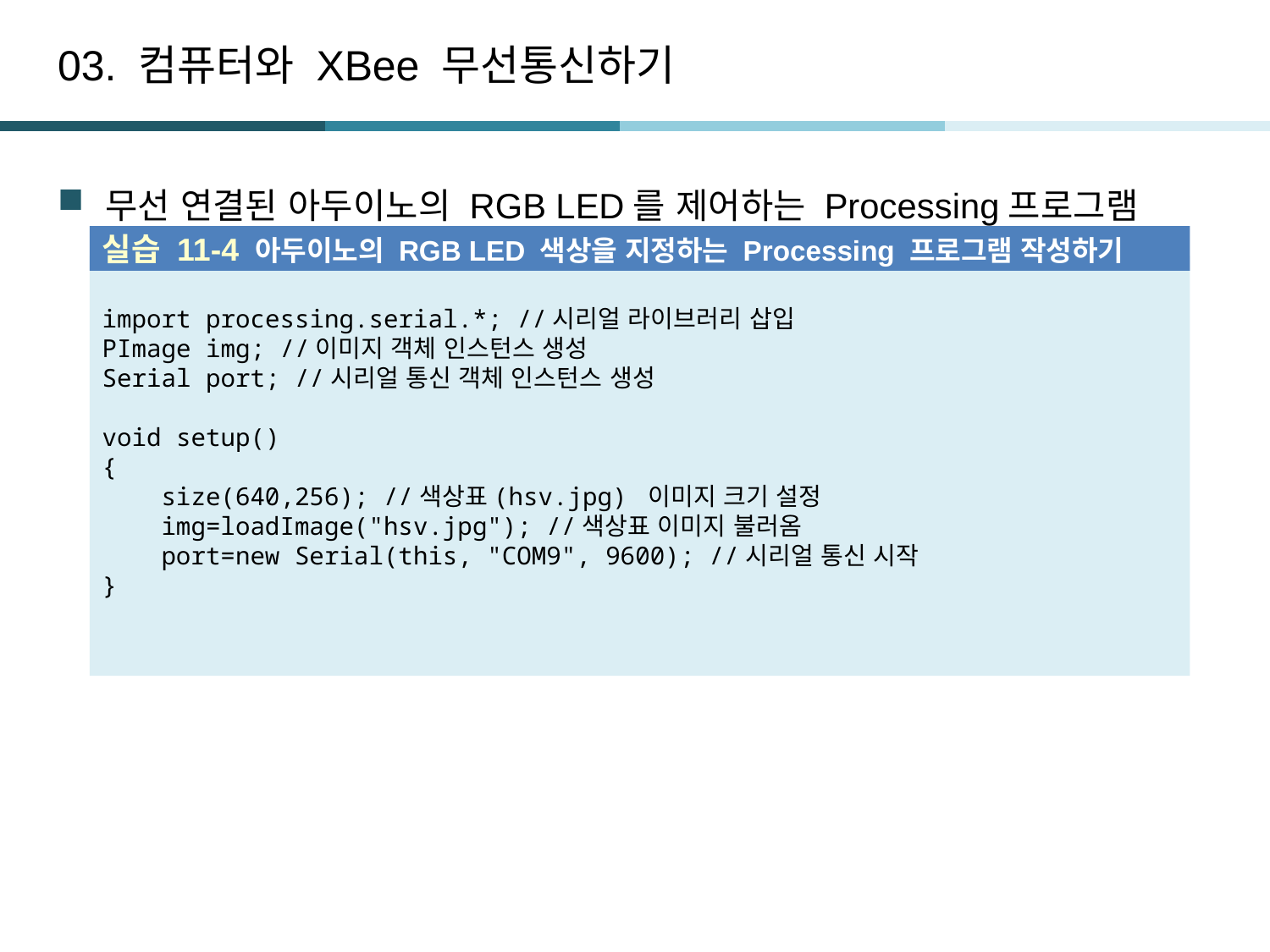

# 03. 컴퓨터와 XBee 무선통신하기
무선 연결된 아두이노의 RGB LED를 제어하는 Processing프로그램
실습 11-4 아두이노의 RGB LED 색상을 지정하는 Processing 프로그램 작성하기
import processing.serial.*; //시리얼 라이브러리 삽입
PImage img; //이미지 객체 인스턴스 생성
Serial port; //시리얼 통신 객체 인스턴스 생성

void setup()
{
    size(640,256); //색상표(hsv.jpg) 이미지 크기 설정
    img=loadImage("hsv.jpg"); //색상표 이미지 불러옴
    port=new Serial(this, "COM9", 9600); //시리얼 통신 시작
}